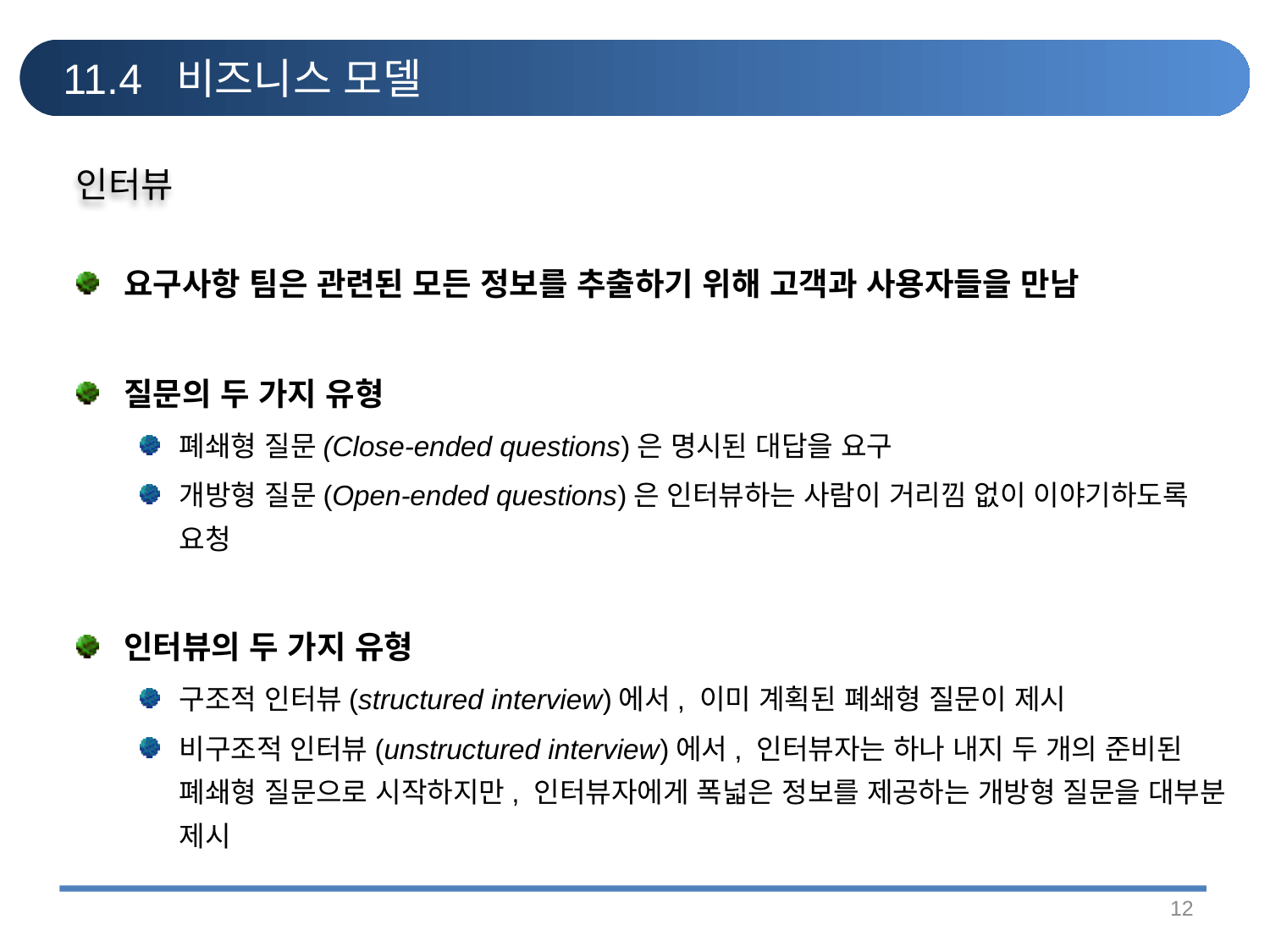

# 11.4  비즈니스 모델
인터뷰
요구사항 팀은 관련된 모든 정보를 추출하기 위해 고객과 사용자들을 만남

질문의 두 가지 유형
폐쇄형 질문(Close-ended questions)은 명시된 대답을 요구
개방형 질문(Open-ended questions)은 인터뷰하는 사람이 거리낌 없이 이야기하도록 요청

인터뷰의 두 가지 유형
구조적 인터뷰(structured interview)에서, 이미 계획된 폐쇄형 질문이 제시
비구조적 인터뷰(unstructured interview)에서, 인터뷰자는 하나 내지 두 개의 준비된 폐쇄형 질문으로 시작하지만, 인터뷰자에게 폭넓은 정보를 제공하는 개방형 질문을 대부분 제시

12